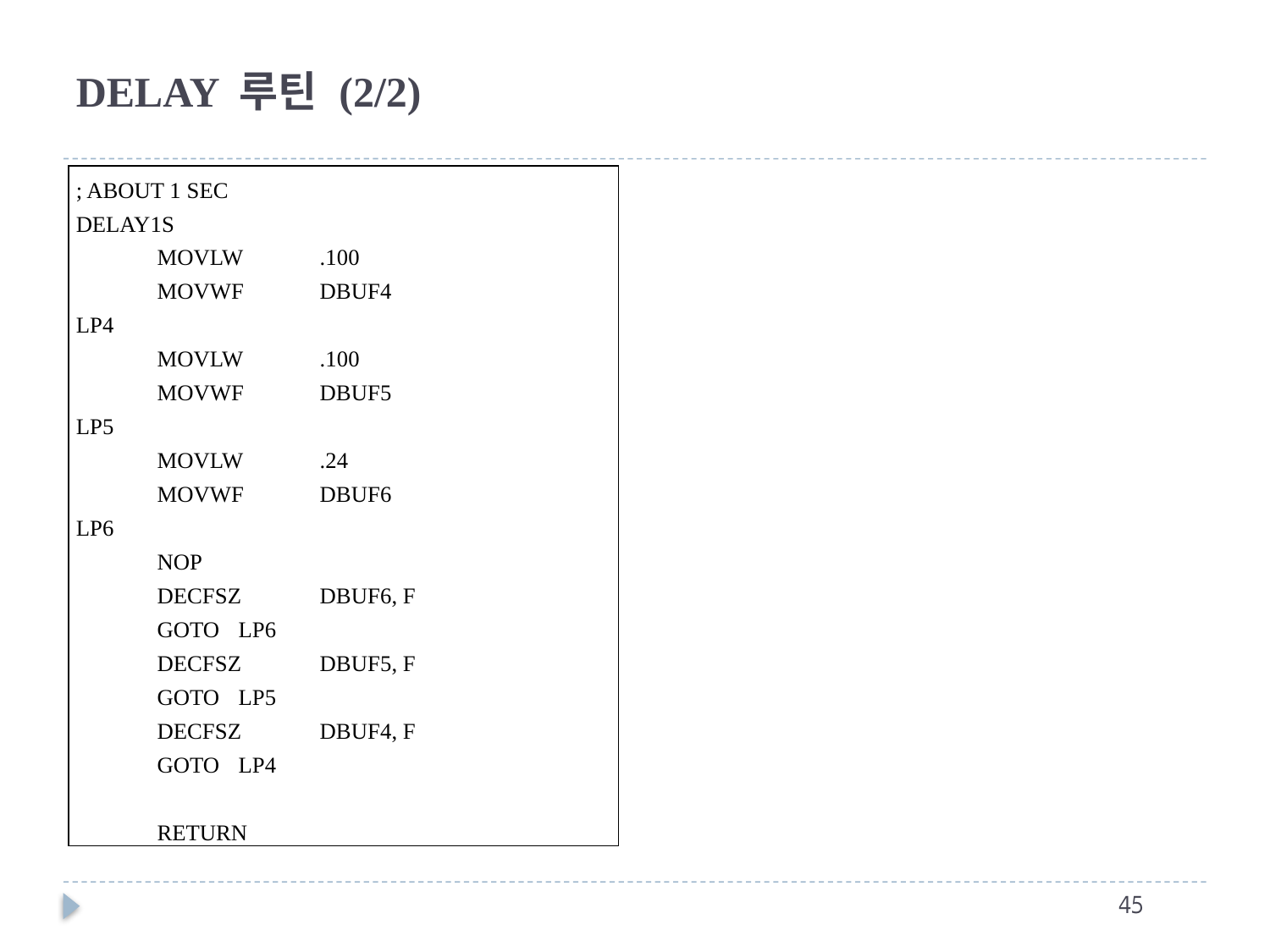

# DELAY 루틴 (2/2)

; ABOUT 1 SEC
DELAY1S
	MOVLW		.100
	MOVWF		DBUF4
LP4
	MOVLW		.100
	MOVWF		DBUF5
LP5
	MOVLW		.24
	MOVWF		DBUF6
LP6
	NOP
	DECFSZ		DBUF6, F
	GOTO		LP6
	DECFSZ		DBUF5, F
	GOTO		LP5
	DECFSZ		DBUF4, F
	GOTO		LP4

	RETURN

45